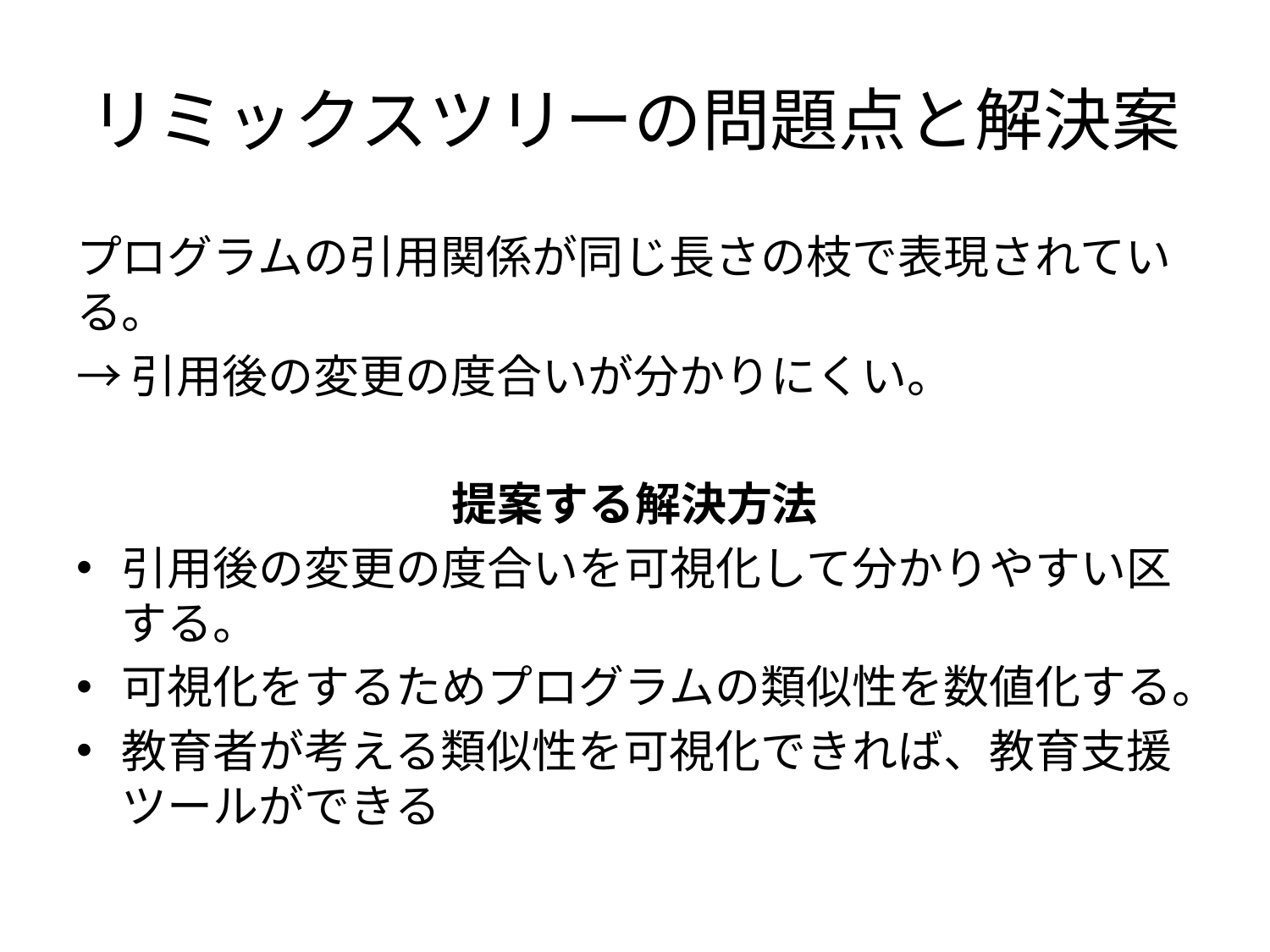

# リミックスツリーの問題点と解決案
プログラムの引用関係が同じ長さの枝で表現されている。
→引用後の変更の度合いが分かりにくい。

提案する解決方法
引用後の変更の度合いを可視化して分かりやすい区する。
可視化をするためプログラムの類似性を数値化する。
教育者が考える類似性を可視化できれば、教育支援ツールができる